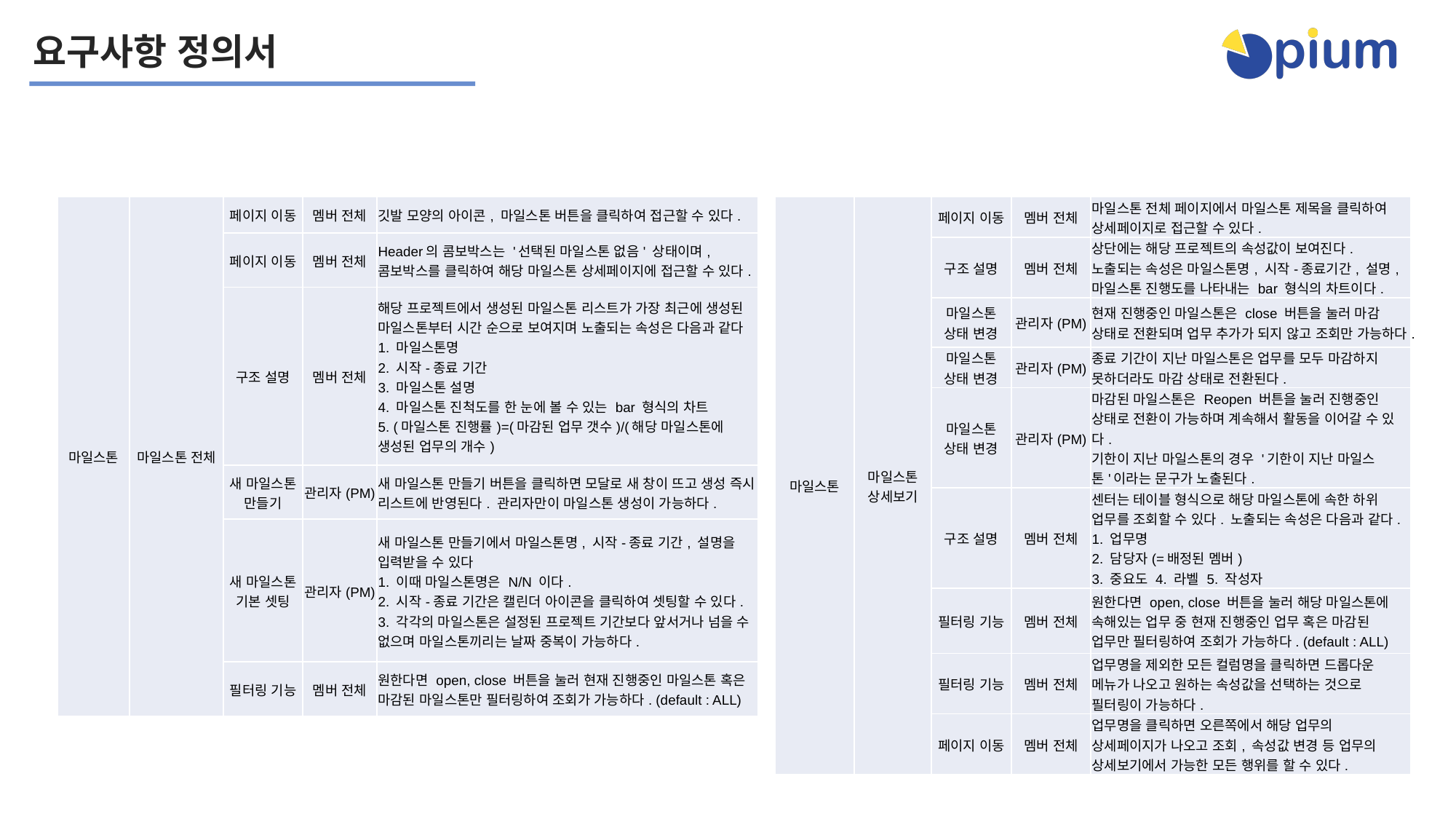

요구사항 정의서
| 마일스톤 | 마일스톤 전체 | 페이지 이동 | 멤버 전체 | 깃발 모양의 아이콘, 마일스톤 버튼을 클릭하여 접근할 수 있다. |
| --- | --- | --- | --- | --- |
|  |  | 페이지 이동 | 멤버 전체 | Header의 콤보박스는 '선택된 마일스톤 없음' 상태이며, 콤보박스를 클릭하여 해당 마일스톤 상세페이지에 접근할 수 있다. |
|  |  | 구조 설명 | 멤버 전체 | 해당 프로젝트에서 생성된 마일스톤 리스트가 가장 최근에 생성된 마일스톤부터 시간 순으로 보여지며 노출되는 속성은 다음과 같다 1. 마일스톤명 2. 시작-종료 기간 3. 마일스톤 설명 4. 마일스톤 진척도를 한 눈에 볼 수 있는 bar 형식의 차트 5. (마일스톤 진행률)=(마감된 업무 갯수)/(해당 마일스톤에 생성된 업무의 개수) |
|  |  | 새 마일스톤 만들기 | 관리자(PM) | 새 마일스톤 만들기 버튼을 클릭하면 모달로 새 창이 뜨고 생성 즉시 리스트에 반영된다. 관리자만이 마일스톤 생성이 가능하다. |
|  |  | 새 마일스톤 기본 셋팅 | 관리자(PM) | 새 마일스톤 만들기에서 마일스톤명, 시작-종료 기간, 설명을 입력받을 수 있다 1. 이때 마일스톤명은 N/N 이다. 2. 시작-종료 기간은 캘린더 아이콘을 클릭하여 셋팅할 수 있다. 3. 각각의 마일스톤은 설정된 프로젝트 기간보다 앞서거나 넘을 수 없으며 마일스톤끼리는 날짜 중복이 가능하다. |
|  |  | 필터링 기능 | 멤버 전체 | 원한다면 open, close 버튼을 눌러 현재 진행중인 마일스톤 혹은 마감된 마일스톤만 필터링하여 조회가 가능하다. (default : ALL) |
| 마일스톤 | 마일스톤 상세보기 | 페이지 이동 | 멤버 전체 | 마일스톤 전체 페이지에서 마일스톤 제목을 클릭하여 상세페이지로 접근할 수 있다. |
| --- | --- | --- | --- | --- |
|  |  | 구조 설명 | 멤버 전체 | 상단에는 해당 프로젝트의 속성값이 보여진다. 노출되는 속성은 마일스톤명, 시작-종료기간, 설명, 마일스톤 진행도를 나타내는 bar 형식의 차트이다. |
|  |  | 마일스톤 상태 변경 | 관리자(PM) | 현재 진행중인 마일스톤은 close 버튼을 눌러 마감 상태로 전환되며 업무 추가가 되지 않고 조회만 가능하다. |
|  |  | 마일스톤 상태 변경 | 관리자(PM) | 종료 기간이 지난 마일스톤은 업무를 모두 마감하지 못하더라도 마감 상태로 전환된다. |
|  |  | 마일스톤 상태 변경 | 관리자(PM) | 마감된 마일스톤은 Reopen 버튼을 눌러 진행중인 상태로 전환이 가능하며 계속해서 활동을 이어갈 수 있다. 기한이 지난 마일스톤의 경우 '기한이 지난 마일스톤'이라는 문구가 노출된다. |
|  |  | 구조 설명 | 멤버 전체 | 센터는 테이블 형식으로 해당 마일스톤에 속한 하위 업무를 조회할 수 있다. 노출되는 속성은 다음과 같다. 1. 업무명 2. 담당자(=배정된 멤버) 3. 중요도 4. 라벨 5. 작성자 |
|  |  | 필터링 기능 | 멤버 전체 | 원한다면 open, close 버튼을 눌러 해당 마일스톤에 속해있는 업무 중 현재 진행중인 업무 혹은 마감된 업무만 필터링하여 조회가 가능하다. (default : ALL) |
|  |  | 필터링 기능 | 멤버 전체 | 업무명을 제외한 모든 컬럼명을 클릭하면 드롭다운 메뉴가 나오고 원하는 속성값을 선택하는 것으로 필터링이 가능하다. |
|  |  | 페이지 이동 | 멤버 전체 | 업무명을 클릭하면 오른쪽에서 해당 업무의 상세페이지가 나오고 조회, 속성값 변경 등 업무의 상세보기에서 가능한 모든 행위를 할 수 있다. |